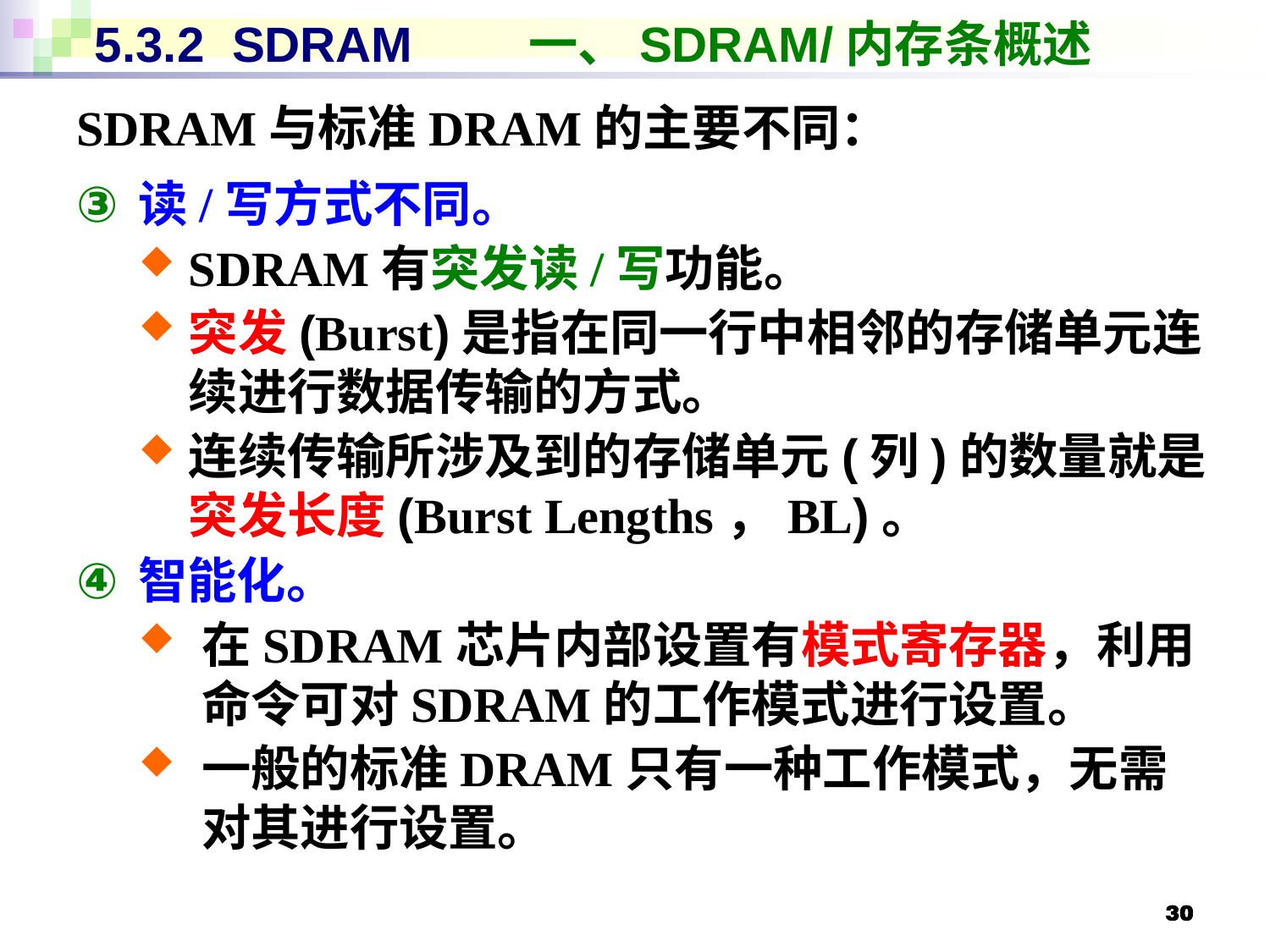

# 5.3.2  SDRAM	   一、SDRAM/内存条概述
SDRAM与标准DRAM的主要不同：
读/写方式不同。
SDRAM有突发读/写功能。
突发(Burst)是指在同一行中相邻的存储单元连续进行数据传输的方式。
连续传输所涉及到的存储单元(列)的数量就是突发长度(Burst Lengths，BL)。
智能化。
在SDRAM芯片内部设置有模式寄存器，利用命令可对SDRAM的工作模式进行设置。
一般的标准DRAM只有一种工作模式，无需对其进行设置。
30